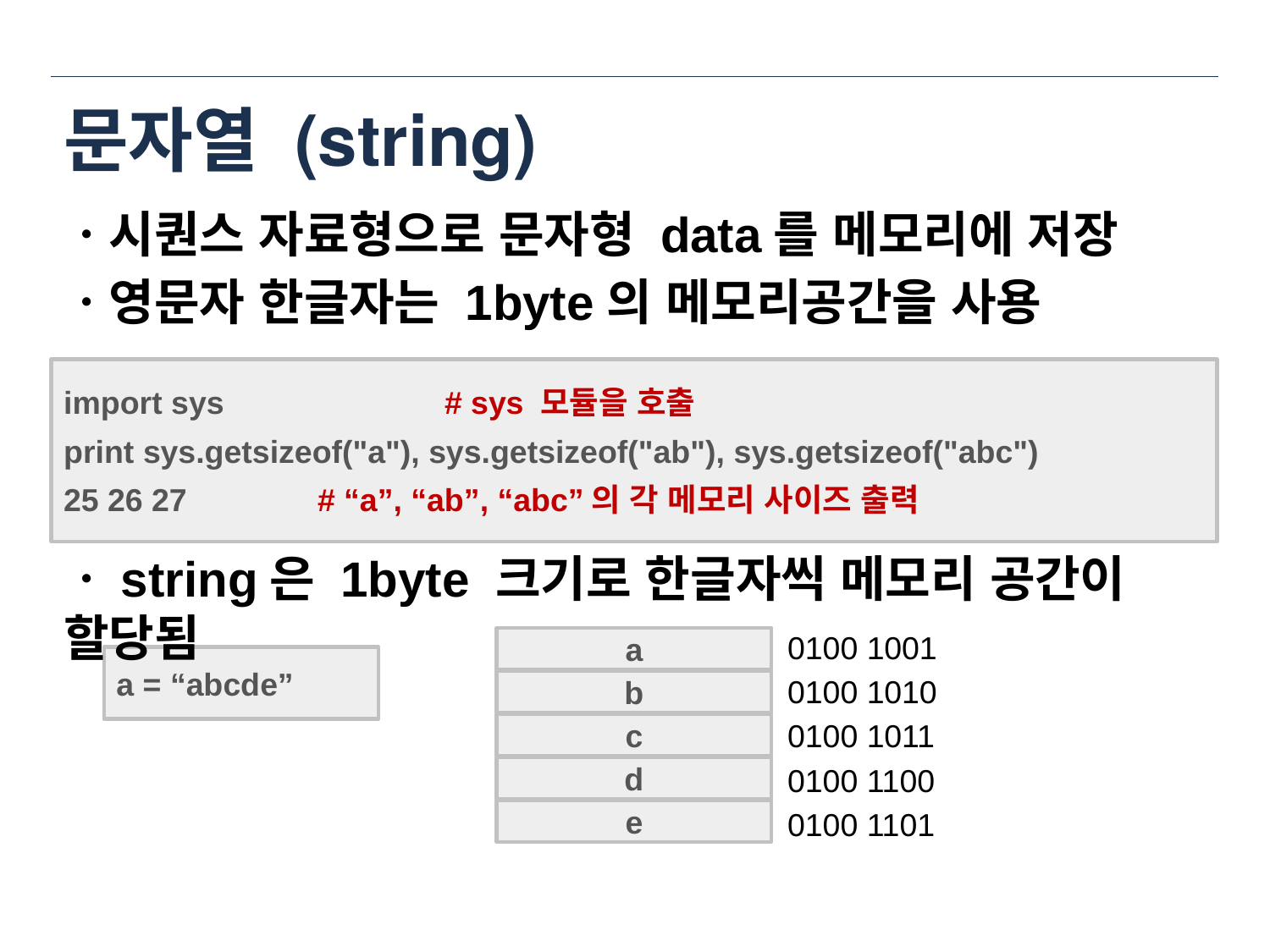

# 문자열 (string)
ㆍ시퀀스 자료형으로 문자형 data를 메모리에 저장
ㆍ영문자 한글자는 1byte의 메모리공간을 사용
import sys		# sys 모듈을 호출
print sys.getsizeof("a"), sys.getsizeof("ab"), sys.getsizeof("abc")
25 26 27		# “a”, “ab”, “abc”의 각 메모리 사이즈 출력
ㆍstring은 1byte 크기로 한글자씩 메모리 공간이 할당됨
0100 1001
a
a = “abcde”
0100 1010
b
0100 1011
c
0100 1100
d
0100 1101
e